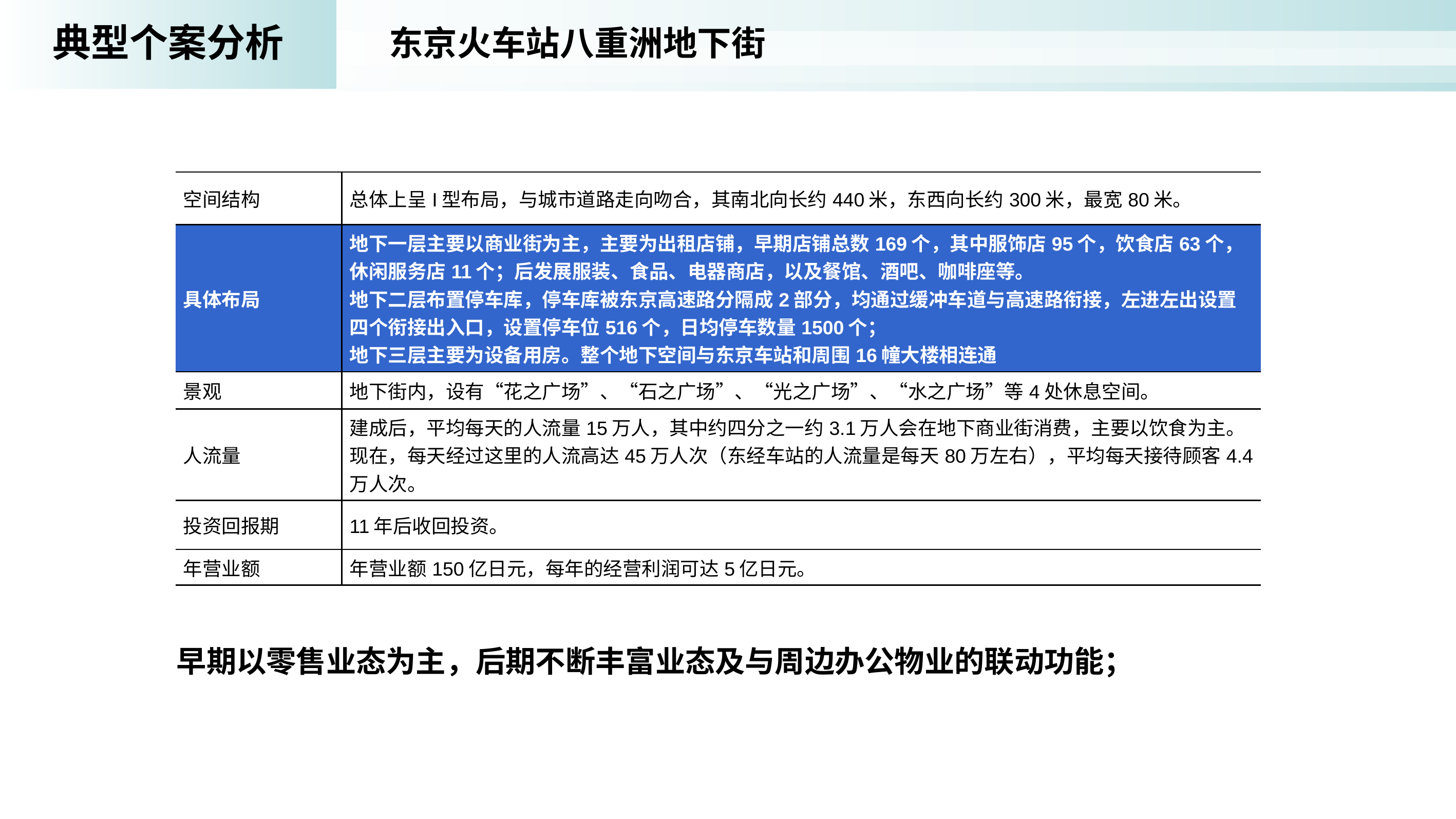

典型个案分析
东京火车站八重洲地下街
| 空间结构 | 总体上呈I型布局，与城市道路走向吻合，其南北向长约440米，东西向长约300米，最宽80米。 |
| --- | --- |
| 具体布局 | 地下一层主要以商业街为主，主要为出租店铺，早期店铺总数169个，其中服饰店95个，饮食店63个，休闲服务店11个；后发展服装、食品、电器商店，以及餐馆、酒吧、咖啡座等。 地下二层布置停车库，停车库被东京高速路分隔成2部分，均通过缓冲车道与高速路衔接，左进左出设置四个衔接出入口，设置停车位516个，日均停车数量1500个； 地下三层主要为设备用房。整个地下空间与东京车站和周围16幢大楼相连通 |
| 景观 | 地下街内，设有“花之广场”、“石之广场”、“光之广场”、“水之广场”等4处休息空间。 |
| 人流量 | 建成后，平均每天的人流量15万人，其中约四分之一约3.1万人会在地下商业街消费，主要以饮食为主。 现在，每天经过这里的人流高达45万人次（东经车站的人流量是每天80万左右），平均每天接待顾客4.4万人次。 |
| 投资回报期 | 11年后收回投资。 |
| 年营业额 | 年营业额150亿日元，每年的经营利润可达5亿日元。 |
早期以零售业态为主，后期不断丰富业态及与周边办公物业的联动功能；